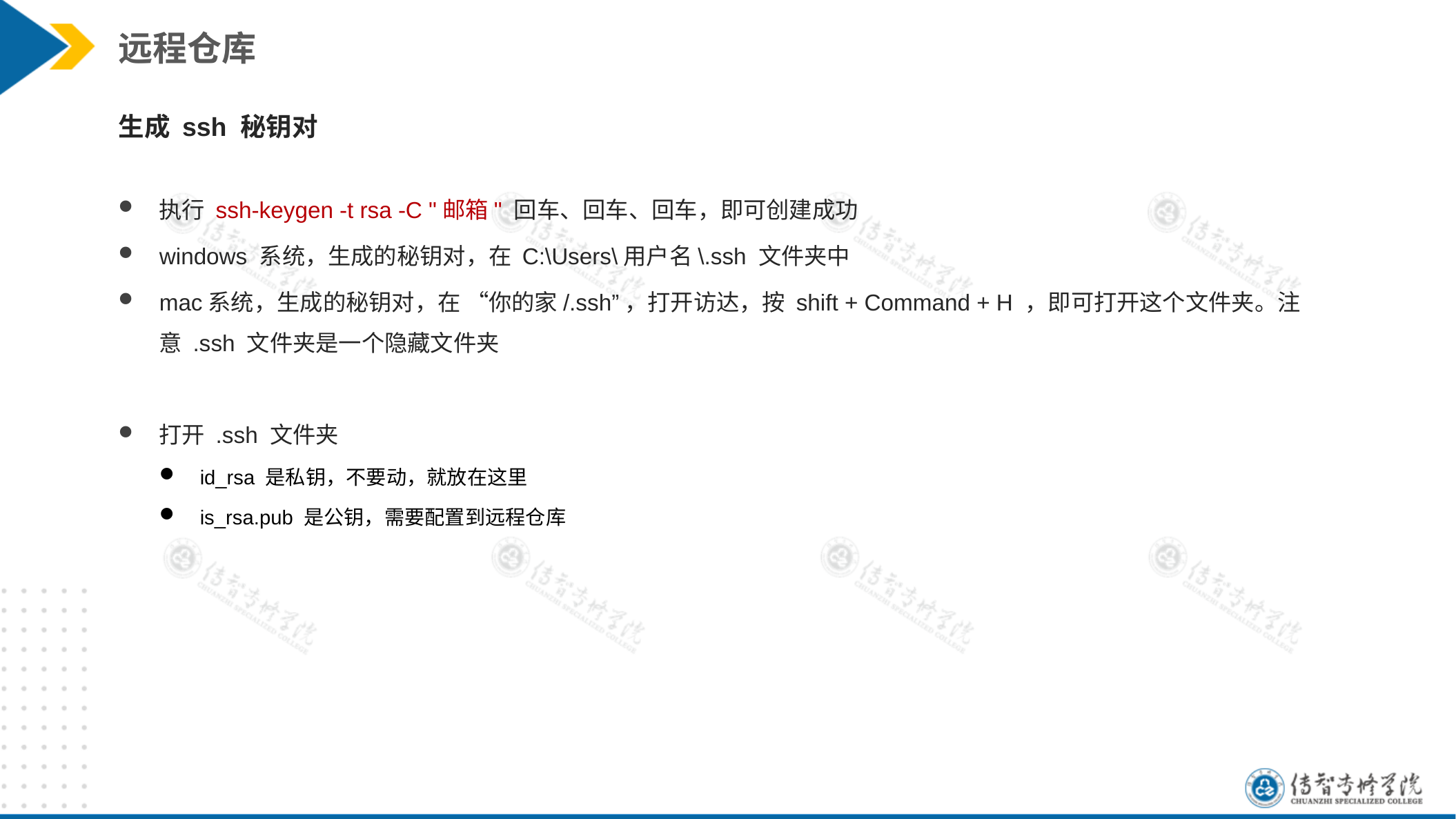

远程仓库
生成 ssh 秘钥对
执行 ssh-keygen -t rsa -C "邮箱" 回车、回车、回车，即可创建成功
windows 系统，生成的秘钥对，在 C:\Users\用户名\.ssh 文件夹中
mac系统，生成的秘钥对，在 “你的家/.ssh”，打开访达，按 shift + Command + H ，即可打开这个文件夹。注意 .ssh 文件夹是一个隐藏文件夹

打开 .ssh 文件夹
id_rsa 是私钥，不要动，就放在这里
is_rsa.pub 是公钥，需要配置到远程仓库